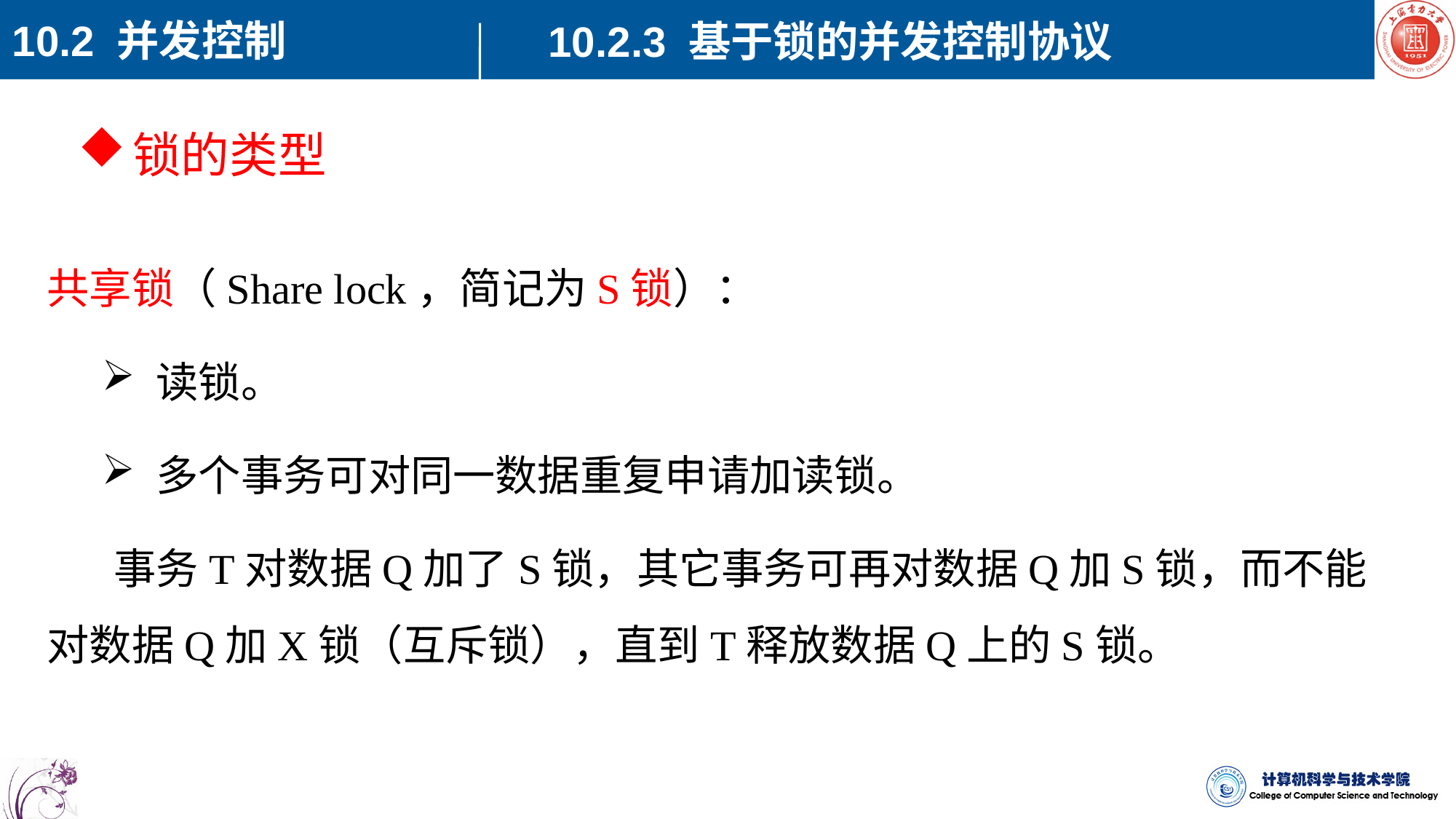

10.2 并发控制
10.2.3 基于锁的并发控制协议
锁的类型
共享锁（Share lock，简记为S锁）：
读锁。
多个事务可对同一数据重复申请加读锁。
      事务T对数据Q加了S锁，其它事务可再对数据Q加S锁，而不能对数据Q加X锁（互斥锁），直到T释放数据Q上的S锁。